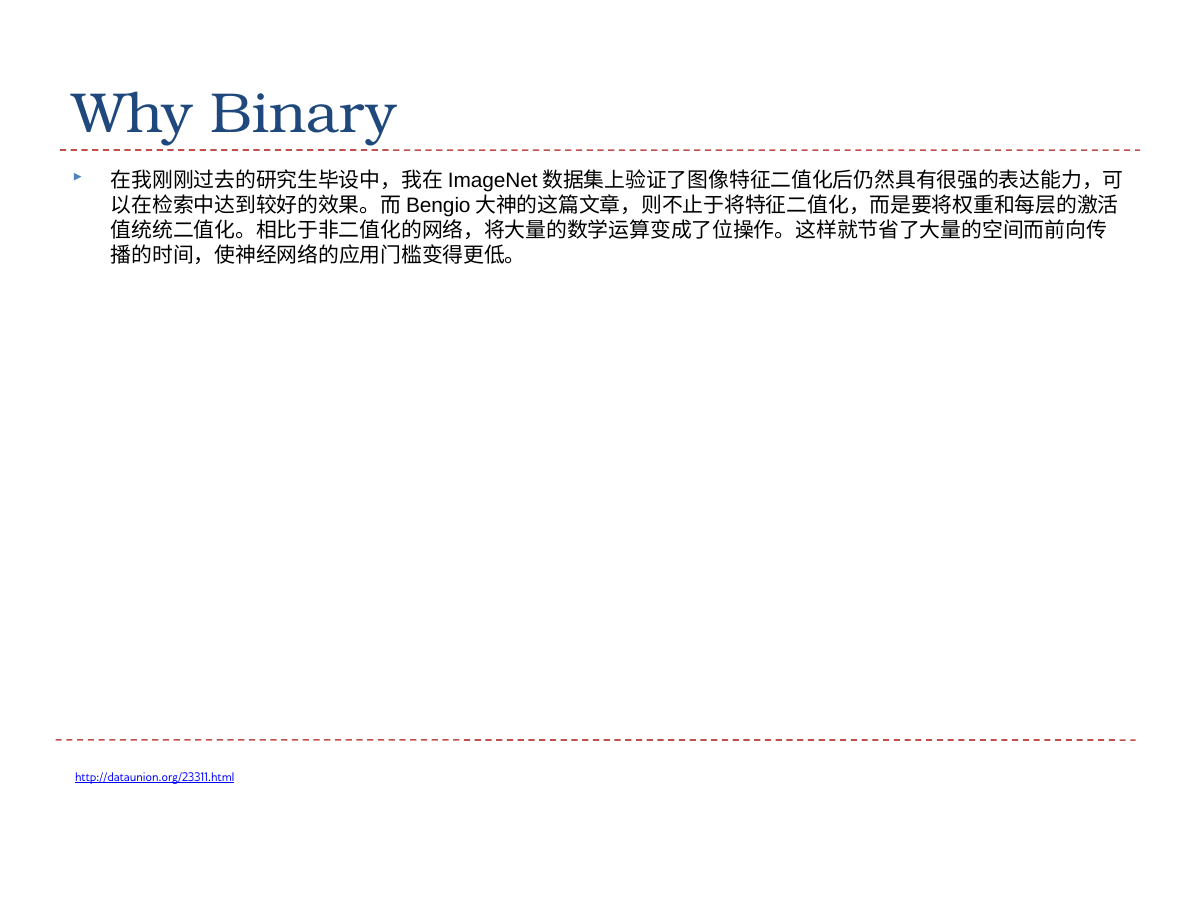

# Why Binary
在我刚刚过去的研究生毕设中，我在ImageNet数据集上验证了图像特征二值化后仍然具有很强的表达能力，可以在检索中达到较好的效果。而Bengio大神的这篇文章，则不止于将特征二值化，而是要将权重和每层的激活值统统二值化。相比于非二值化的网络，将大量的数学运算变成了位操作。这样就节省了大量的空间而前向传播的时间，使神经网络的应用门槛变得更低。

http://dataunion.org/23311.html